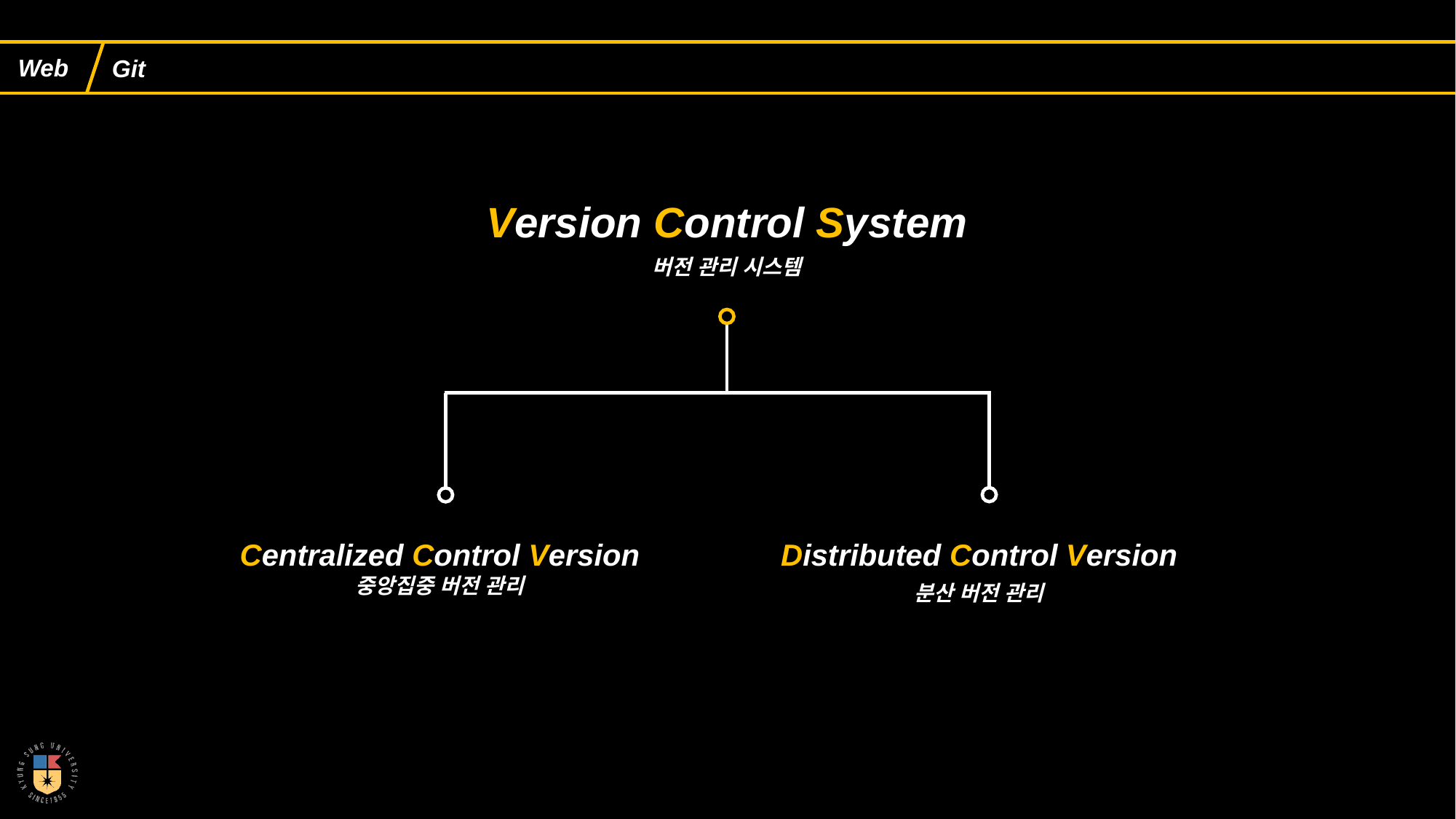

Git
Version Control System

버전 관리 시스템

Centralized Control Version
중앙집중 버전 관리
Distributed Control Version

분산 버전 관리